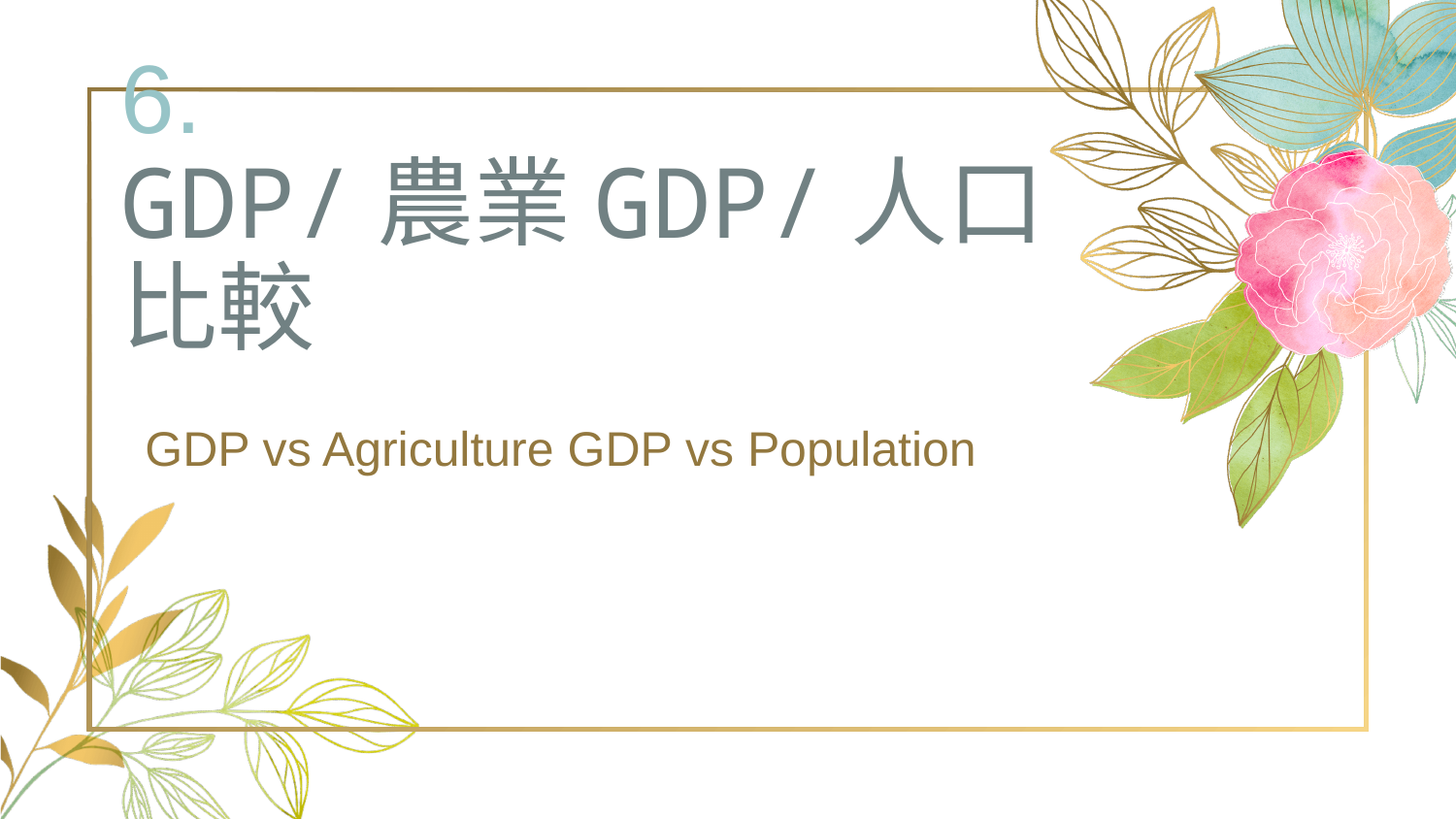

# 6.
GDP/農業GDP/人口比較
GDP vs Agriculture GDP vs Population